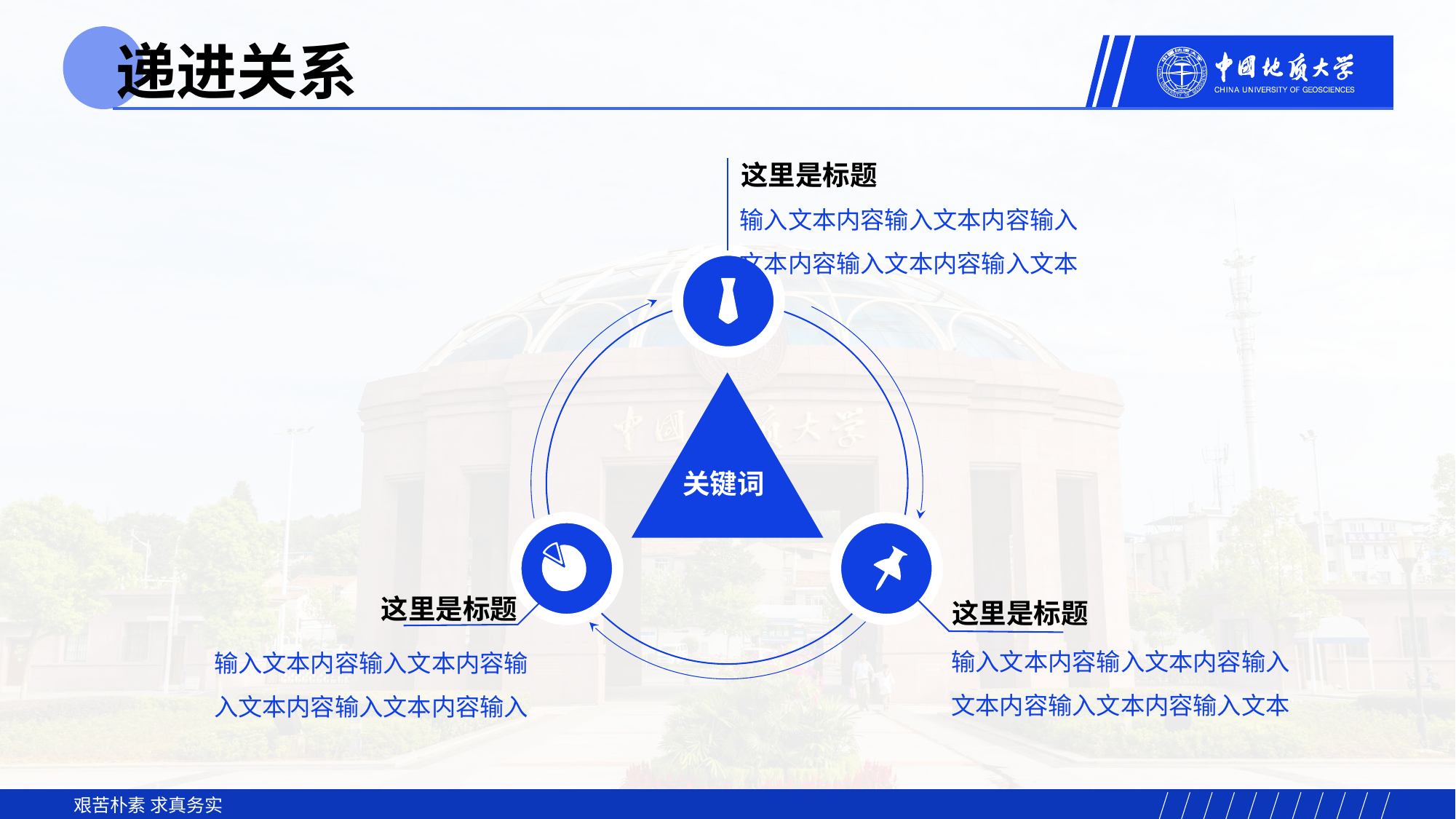

递进关系
这里是标题
输入文本内容输入文本内容输入文本内容输入文本内容输入文本

关键词

这里是标题
这里是标题

输入文本内容输入文本内容输入文本内容输入文本内容输入文本
输入文本内容输入文本内容输入文本内容输入文本内容输入